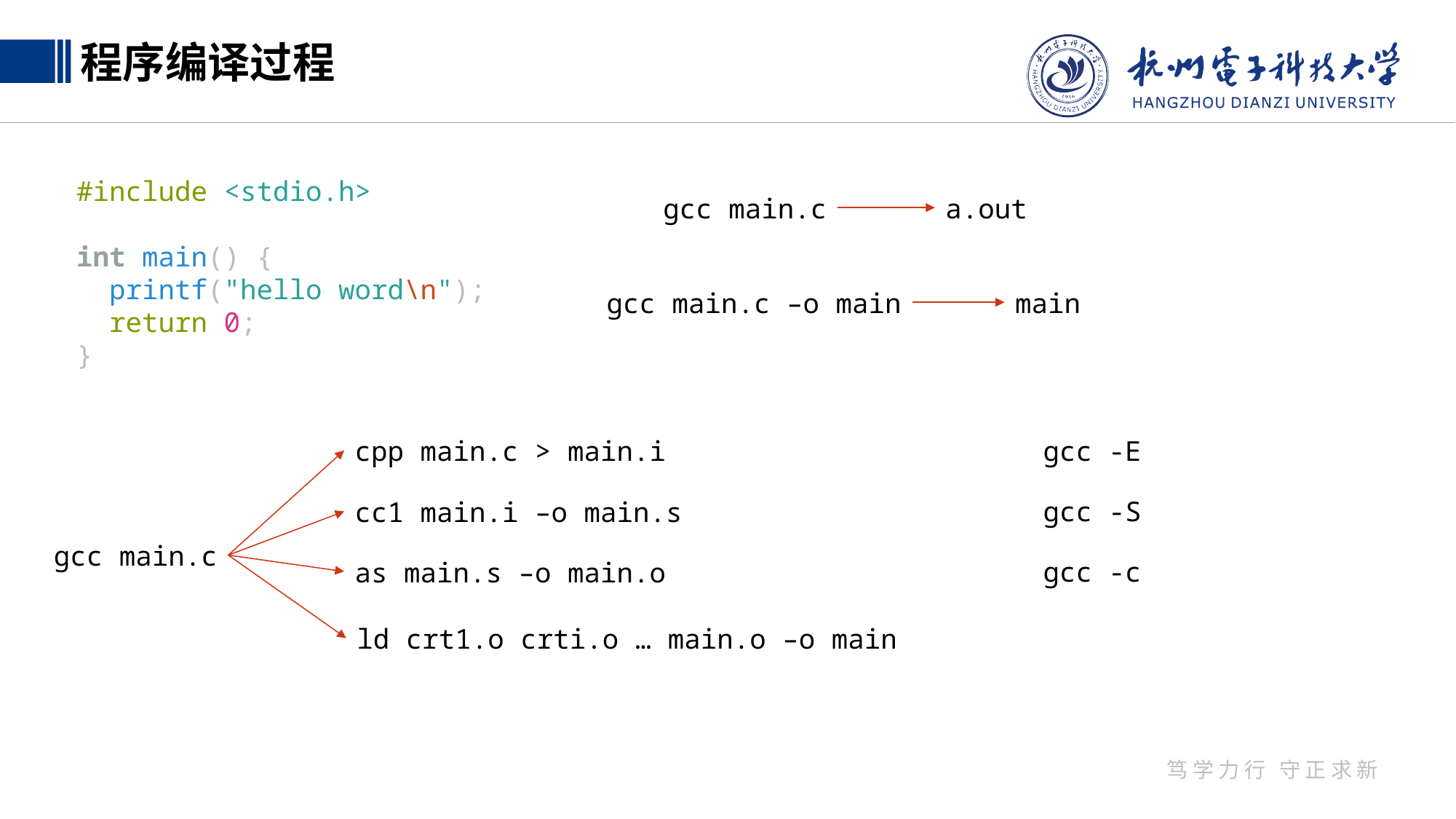

程序编译过程
#include <stdio.h>
int main() {
  printf("hello word\n");
  return 0;
}
gcc main.c
a.out
gcc main.c –o main
main
cpp main.c > main.i
gcc -E
gcc -S
cc1 main.i –o main.s
gcc main.c
gcc -c
as main.s –o main.o
ld crt1.o crti.o … main.o –o main
笃学力行 守正求新